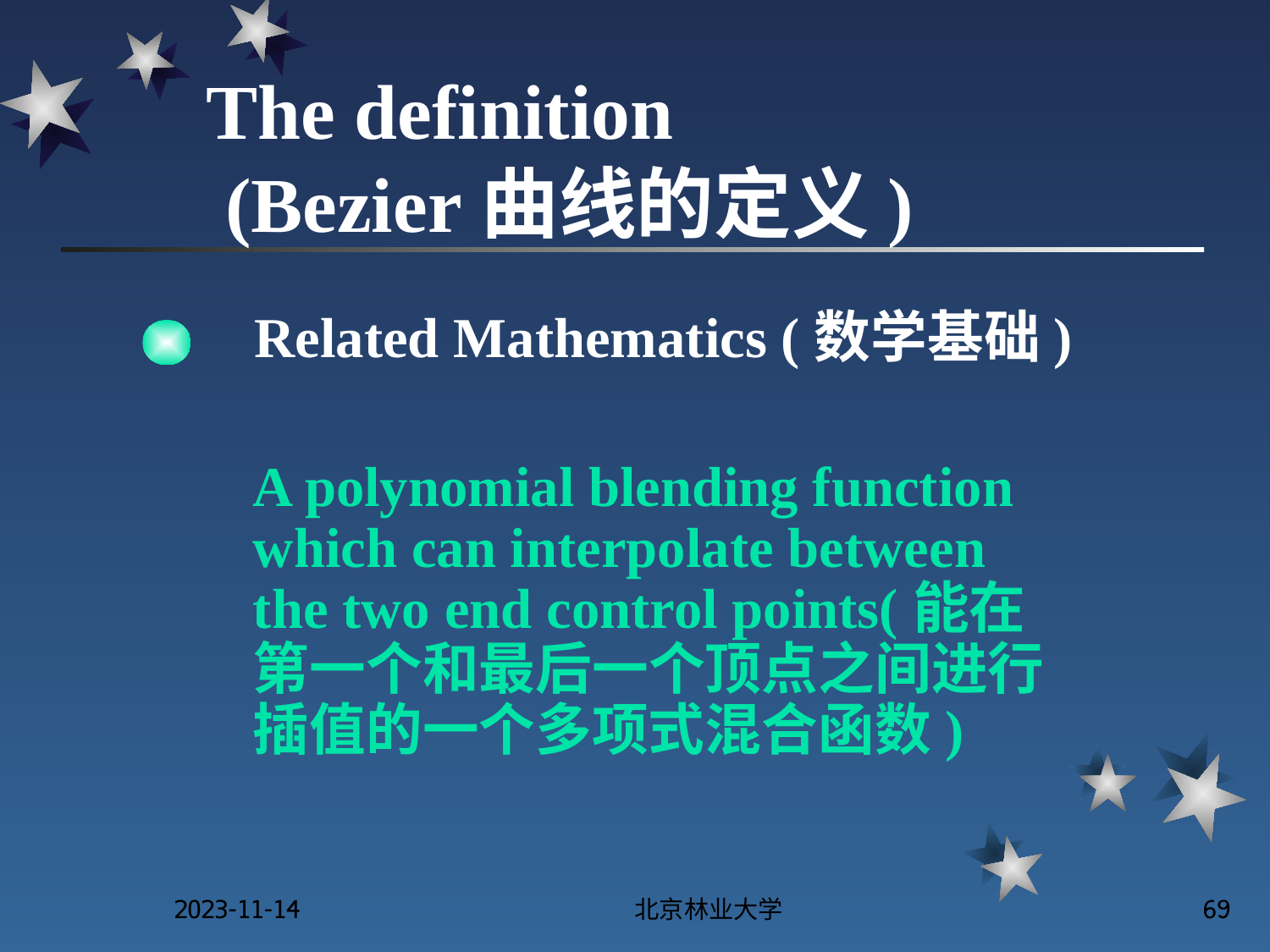

# The definition (Bezier曲线的定义)
Related Mathematics (数学基础)

A polynomial blending function which can interpolate between the two end control points(能在第一个和最后一个顶点之间进行插值的一个多项式混合函数)
2023-11-14
北京林业大学
69